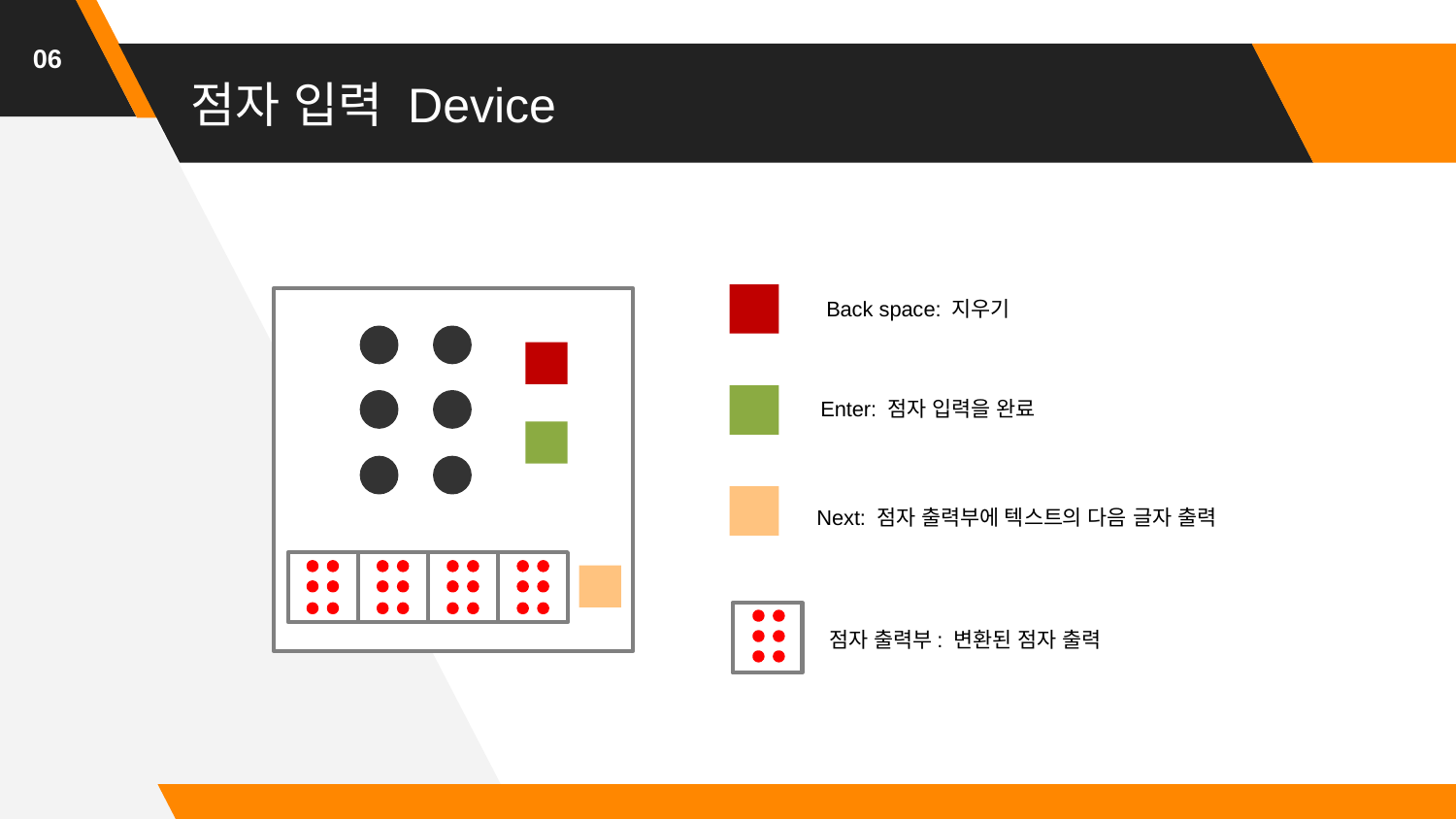

06
# 점자 입력 Device

Back space: 지우기

Enter: 점자 입력을 완료
Next: 점자 출력부에 텍스트의 다음 글자 출력

점자 출력부: 변환된 점자 출력